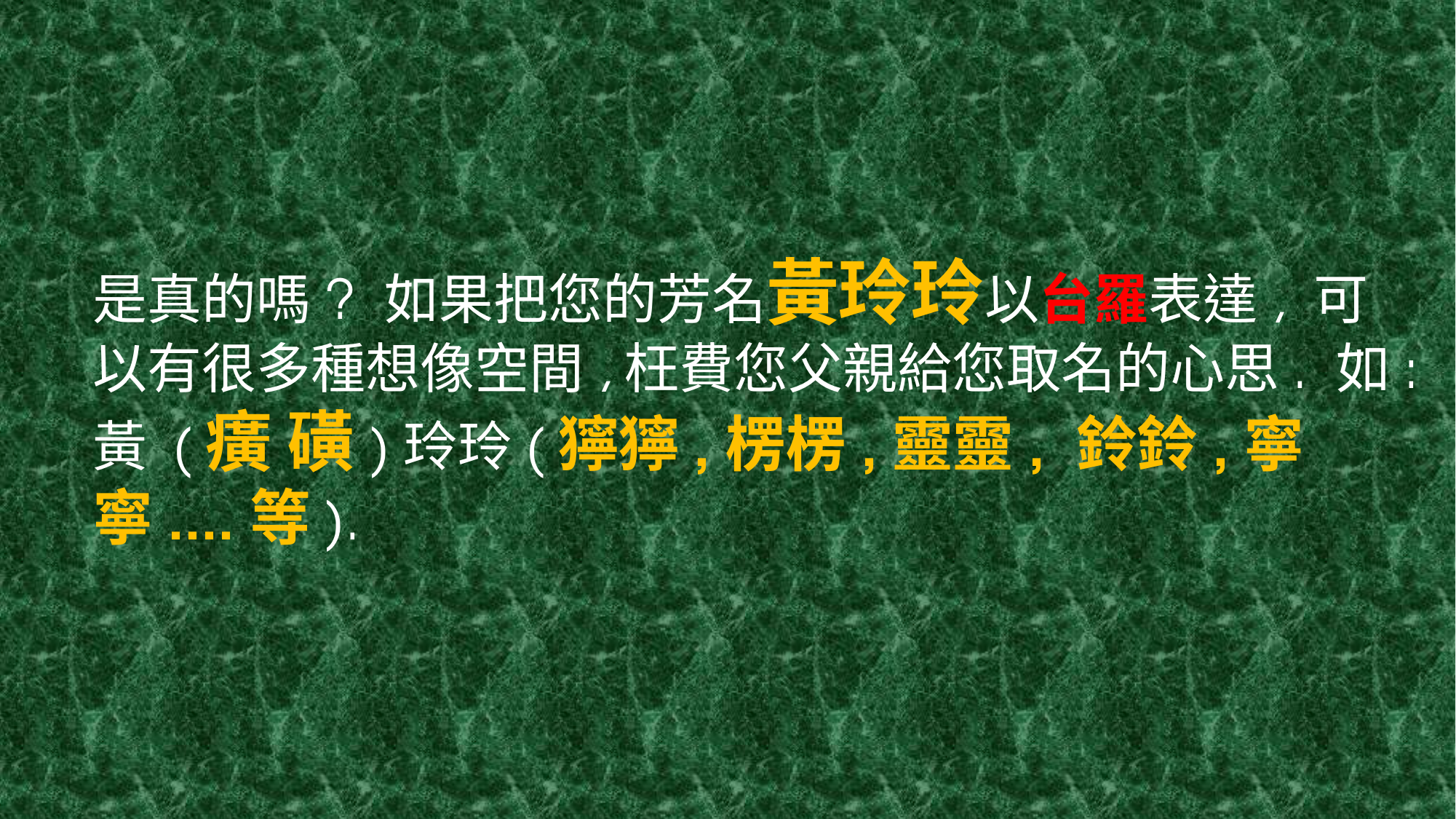

# 是真的嗎? 如果把您的芳名黃玲玲以台羅表達, 可以有很多種想像空間,枉費您父親給您取名的心思. 如:黃 (癀 磺)玲玲(獰獰,楞楞,靈靈, 鈴鈴,寧寧....等).